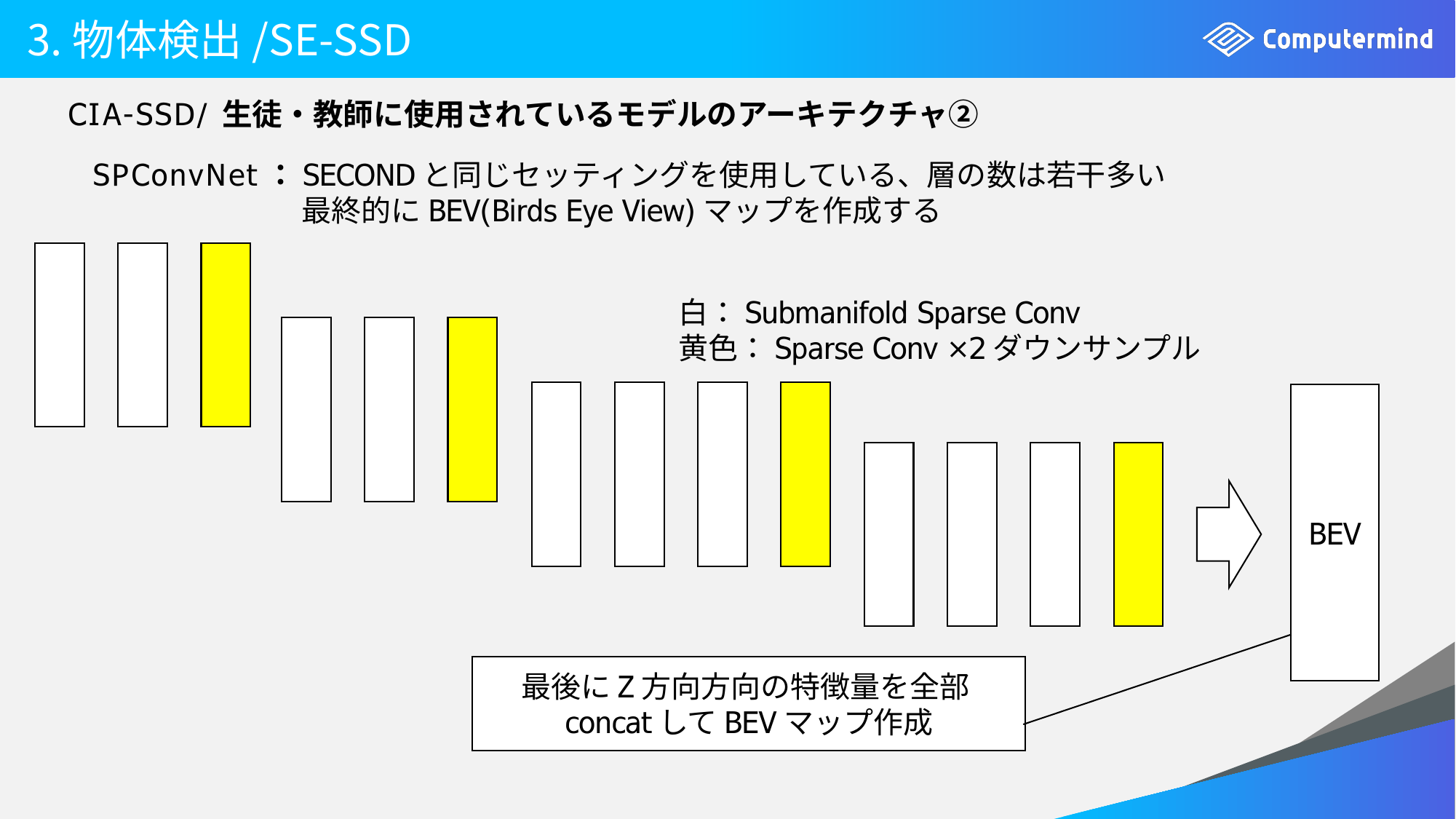

# 3.物体検出/SE-SSD
　　 CIA-SSD/生徒・教師に使用されているモデルのアーキテクチャ②
SPConvNet：SECONDと同じセッティングを使用している、層の数は若干多い
　　　　　　　最終的にBEV(Birds Eye View)マップを作成する

白：Submanifold Sparse Conv
黄色：Sparse Conv ×2ダウンサンプル

BEV

最後にZ方向方向の特徴量を全部concatしてBEVマップ作成